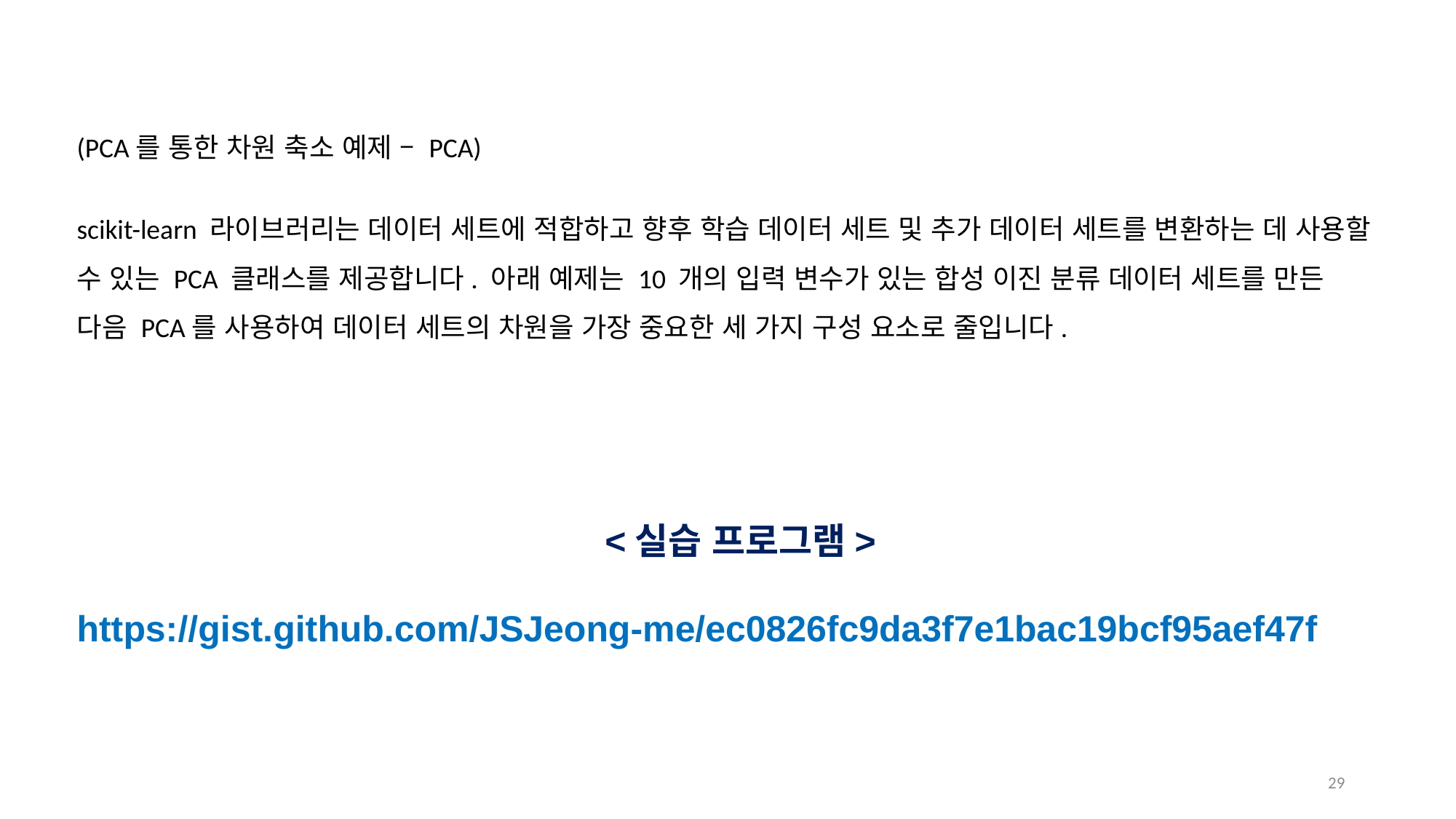

(PCA를 통한 차원 축소 예제 – PCA)

scikit-learn 라이브러리는 데이터 세트에 적합하고 향후 학습 데이터 세트 및 추가 데이터 세트를 변환하는 데 사용할 수 있는 PCA 클래스를 제공합니다. 아래 예제는 10 개의 입력 변수가 있는 합성 이진 분류 데이터 세트를 만든 다음 PCA를 사용하여 데이터 세트의 차원을 가장 중요한 세 가지 구성 요소로 줄입니다.
<실습 프로그램>

https://gist.github.com/JSJeong-me/ec0826fc9da3f7e1bac19bcf95aef47f
29